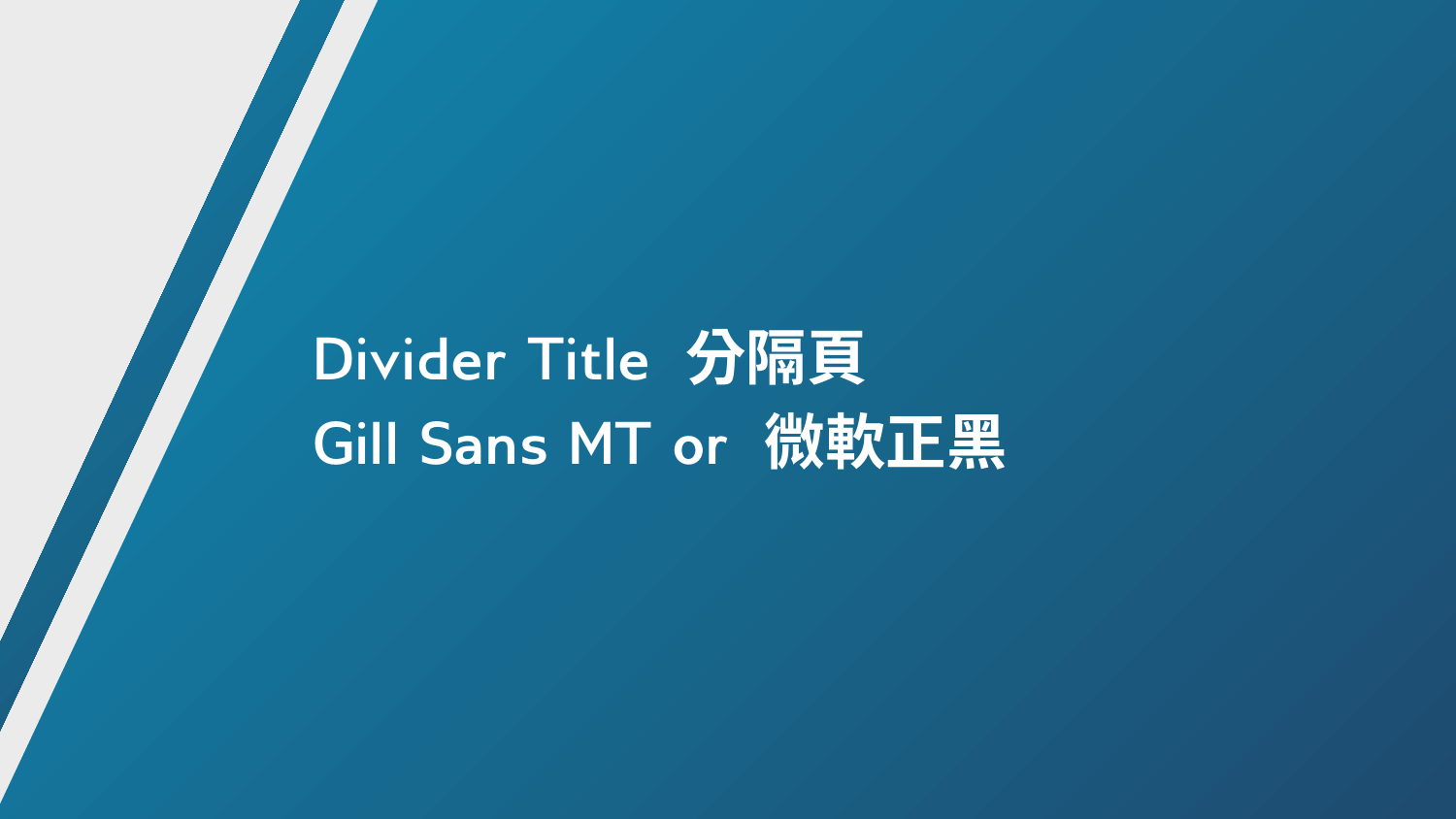

Divider Title 分隔頁
Gill Sans MT or 微軟正黑